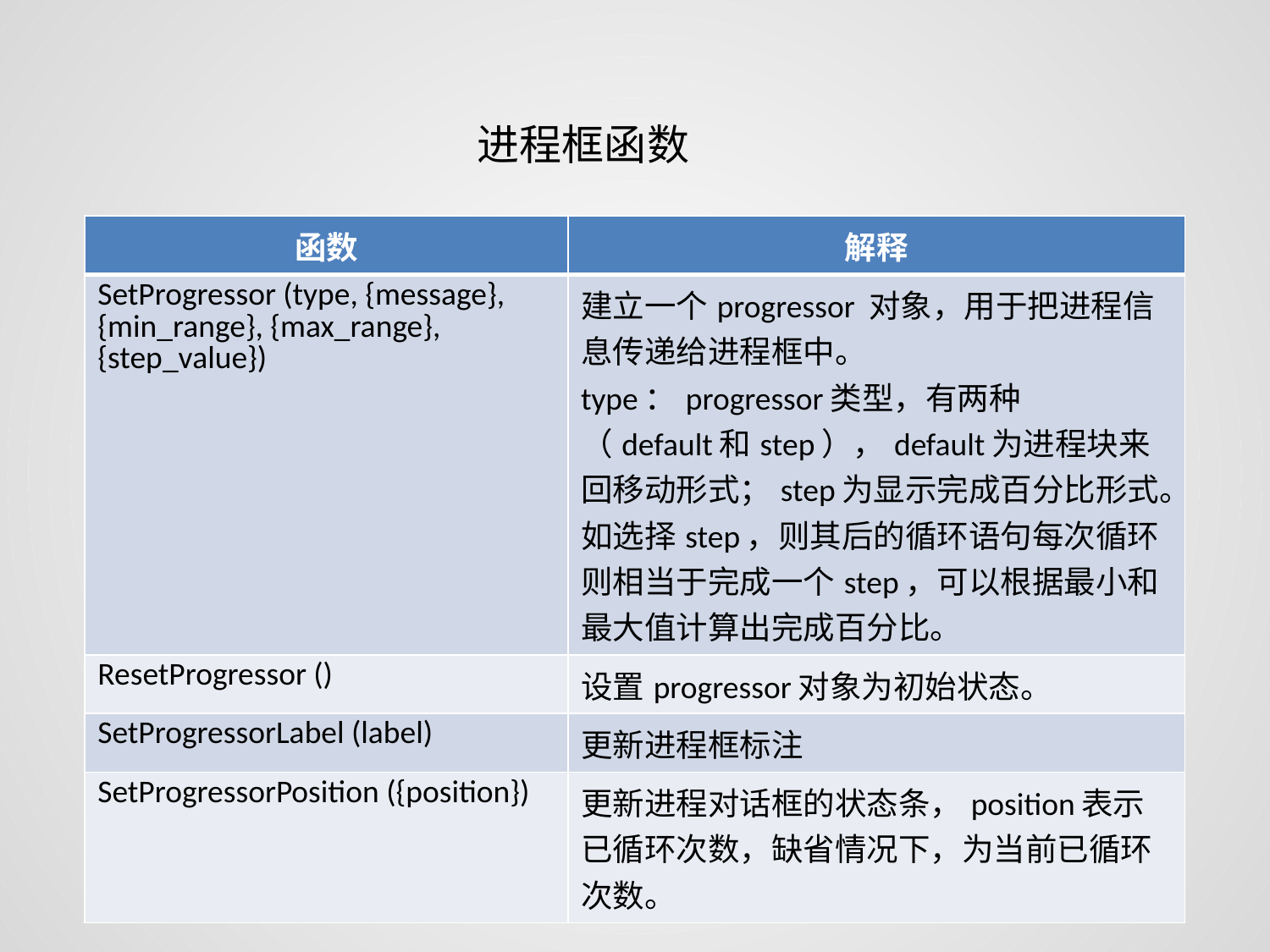

进程框函数
| 函数 | 解释 |
| --- | --- |
| SetProgressor (type, {message}, {min\_range}, {max\_range}, {step\_value}) | 建立一个progressor 对象，用于把进程信息传递给进程框中。 type：progressor类型，有两种 （default和step），default为进程块来回移动形式；step为显示完成百分比形式。如选择step，则其后的循环语句每次循环则相当于完成一个step，可以根据最小和最大值计算出完成百分比。 |
| ResetProgressor () | 设置progressor对象为初始状态。 |
| SetProgressorLabel (label) | 更新进程框标注 |
| SetProgressorPosition ({position}) | 更新进程对话框的状态条，position表示已循环次数，缺省情况下，为当前已循环次数。 |